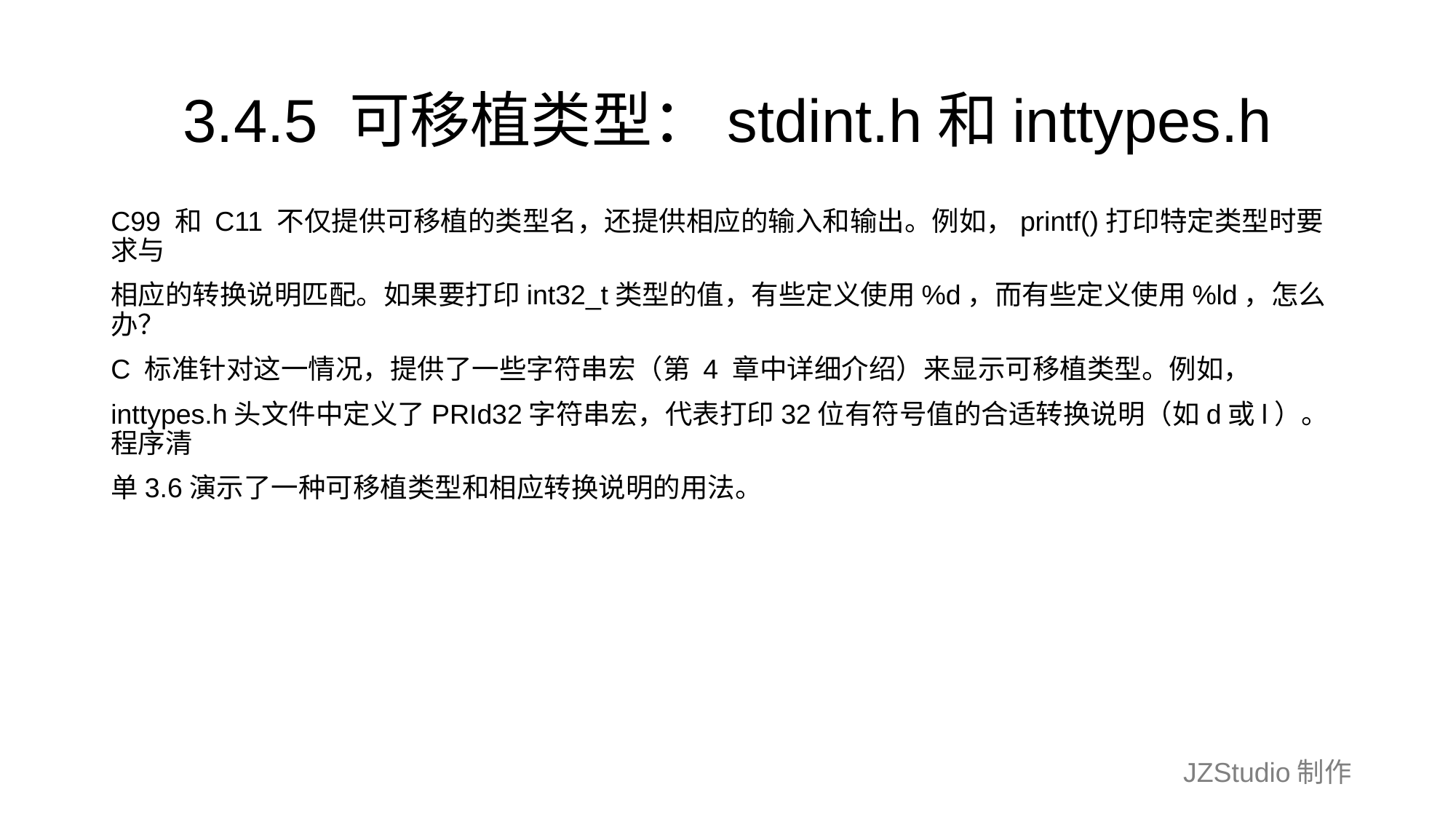

# 3.4.5 可移植类型：stdint.h和inttypes.h
C99 和 C11 不仅提供可移植的类型名，还提供相应的输入和输出。例如，printf()打印特定类型时要求与
相应的转换说明匹配。如果要打印int32_t类型的值，有些定义使用%d，而有些定义使用%ld，怎么办？
C 标准针对这一情况，提供了一些字符串宏（第 4 章中详细介绍）来显示可移植类型。例如，
inttypes.h头文件中定义了PRId32字符串宏，代表打印32位有符号值的合适转换说明（如d或l）。程序清
单3.6演示了一种可移植类型和相应转换说明的用法。